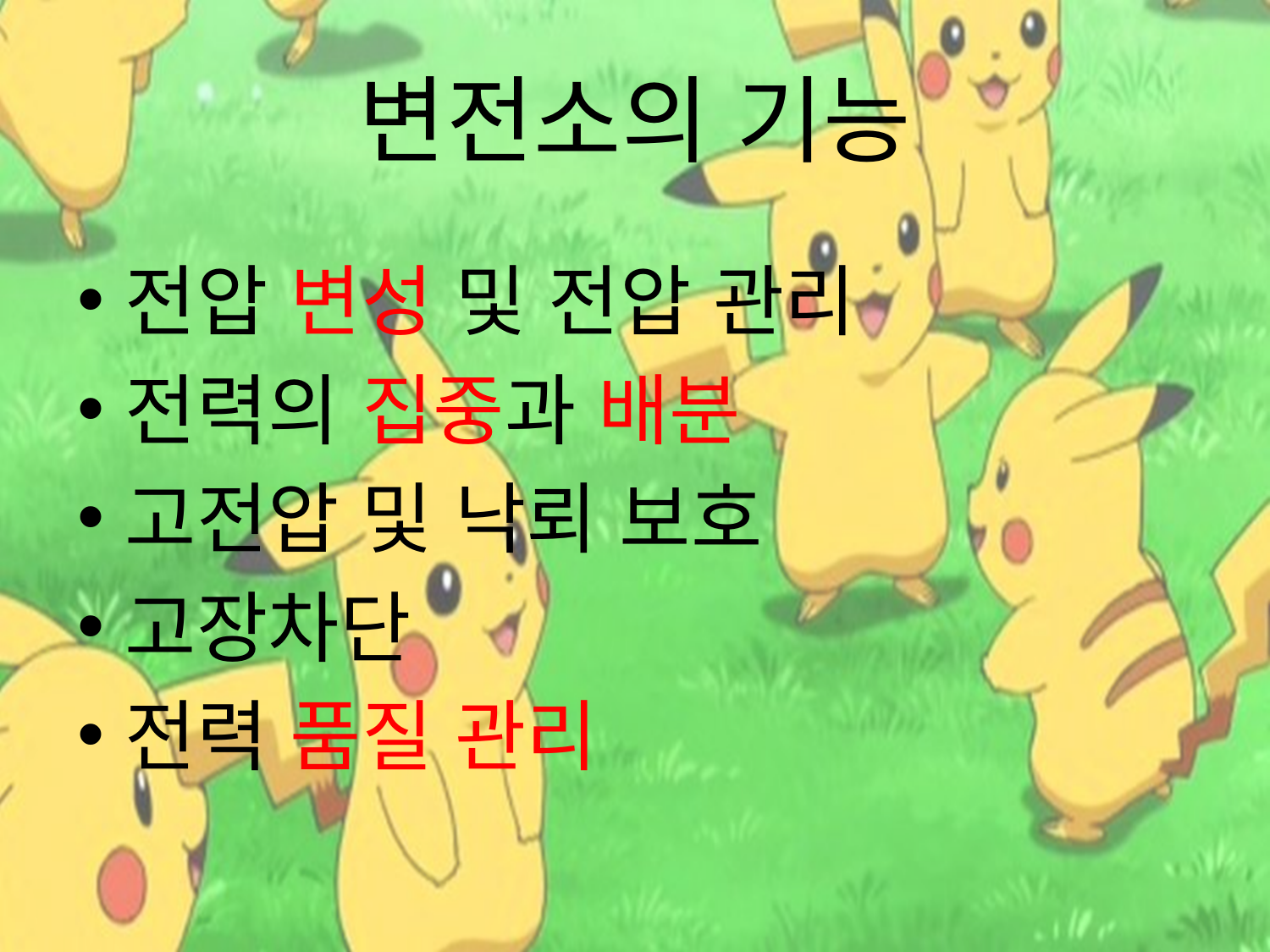

# 변전소의 기능
전압 변성 및 전압 관리
전력의 집중과 배분
고전압 및 낙뢰 보호
고장차단
전력 품질 관리